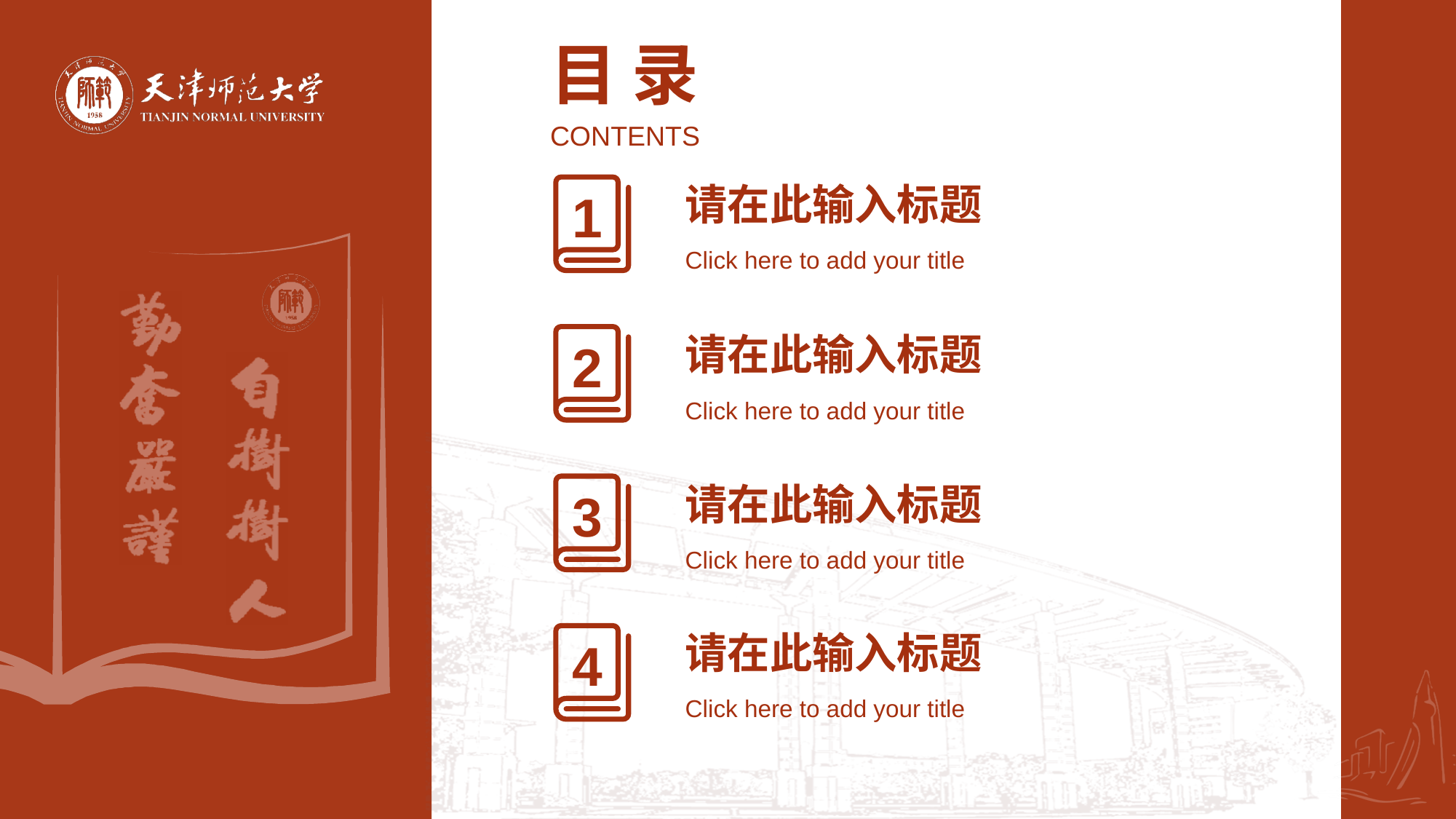

目 录
CONTENTS

1
请在此输入标题
Click here to add your title

2
请在此输入标题
Click here to add your title

3
请在此输入标题
Click here to add your title

4
请在此输入标题
Click here to add your title